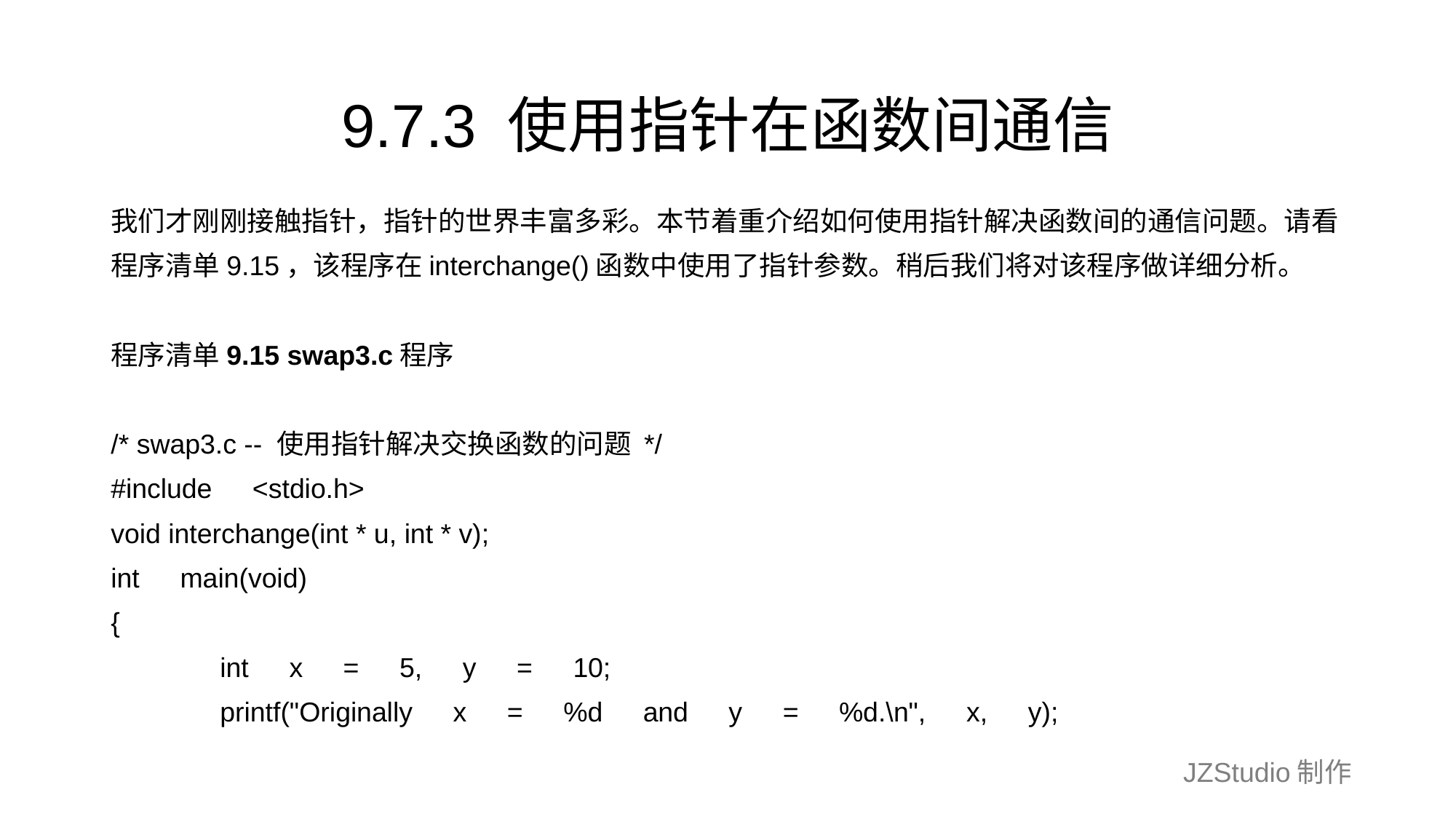

# 9.7.3 使用指针在函数间通信
我们才刚刚接触指针，指针的世界丰富多彩。本节着重介绍如何使用指针解决函数间的通信问题。请看
程序清单9.15，该程序在interchange()函数中使用了指针参数。稍后我们将对该程序做详细分析。

程序清单9.15 swap3.c程序

/* swap3.c -- 使用指针解决交换函数的问题 */
#include　<stdio.h>
void interchange(int * u, int * v);
int　main(void)
{
	int　x　=　5,　y　=　10;
	printf("Originally　x　=　%d　and　y　=　%d.\n",　x,　y);